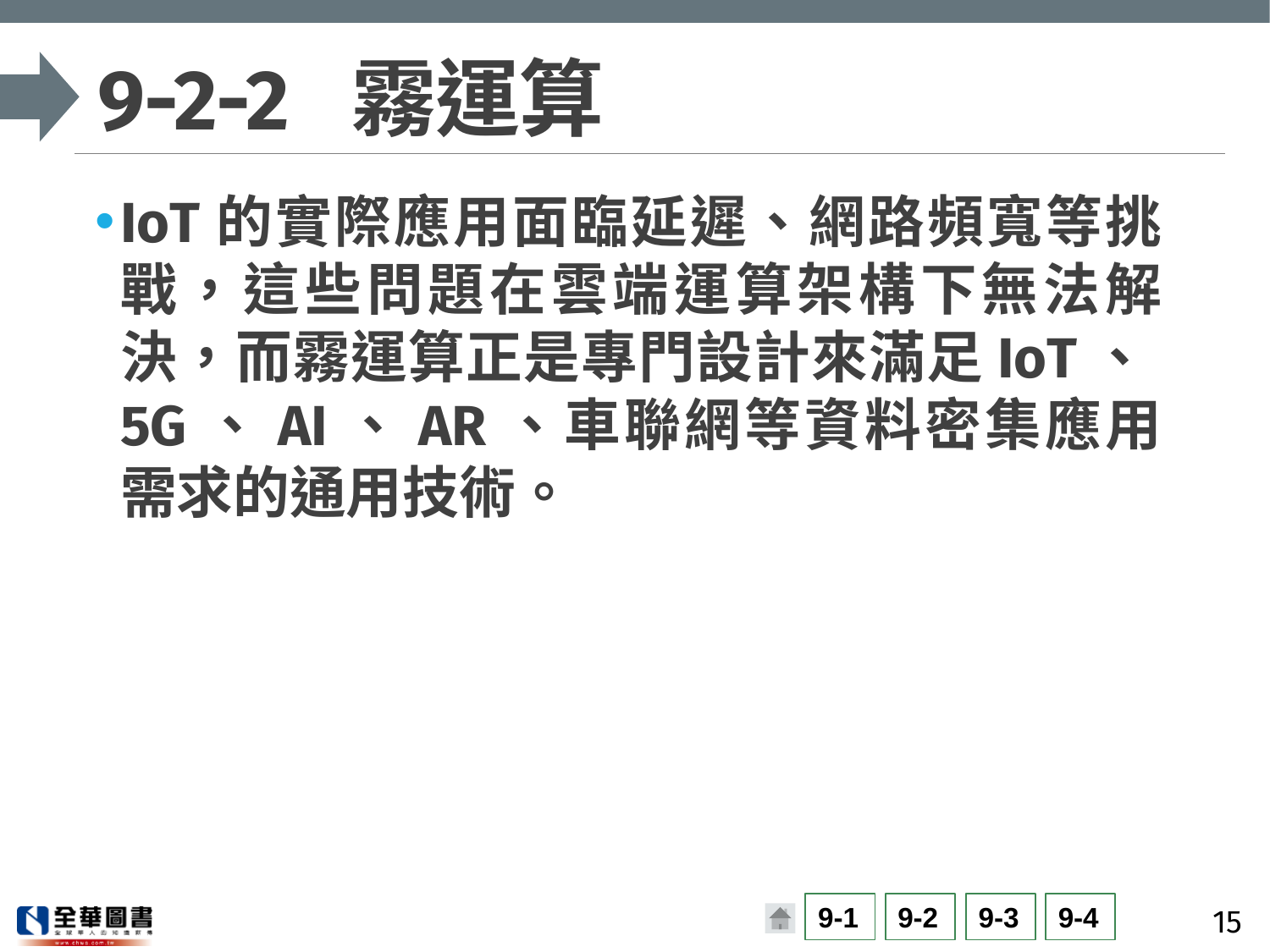

# 9-2-2	霧運算
IoT的實際應用面臨延遲、網路頻寬等挑戰，這些問題在雲端運算架構下無法解決，而霧運算正是專門設計來滿足IoT、5G、AI、AR、車聯網等資料密集應用需求的通用技術。
15